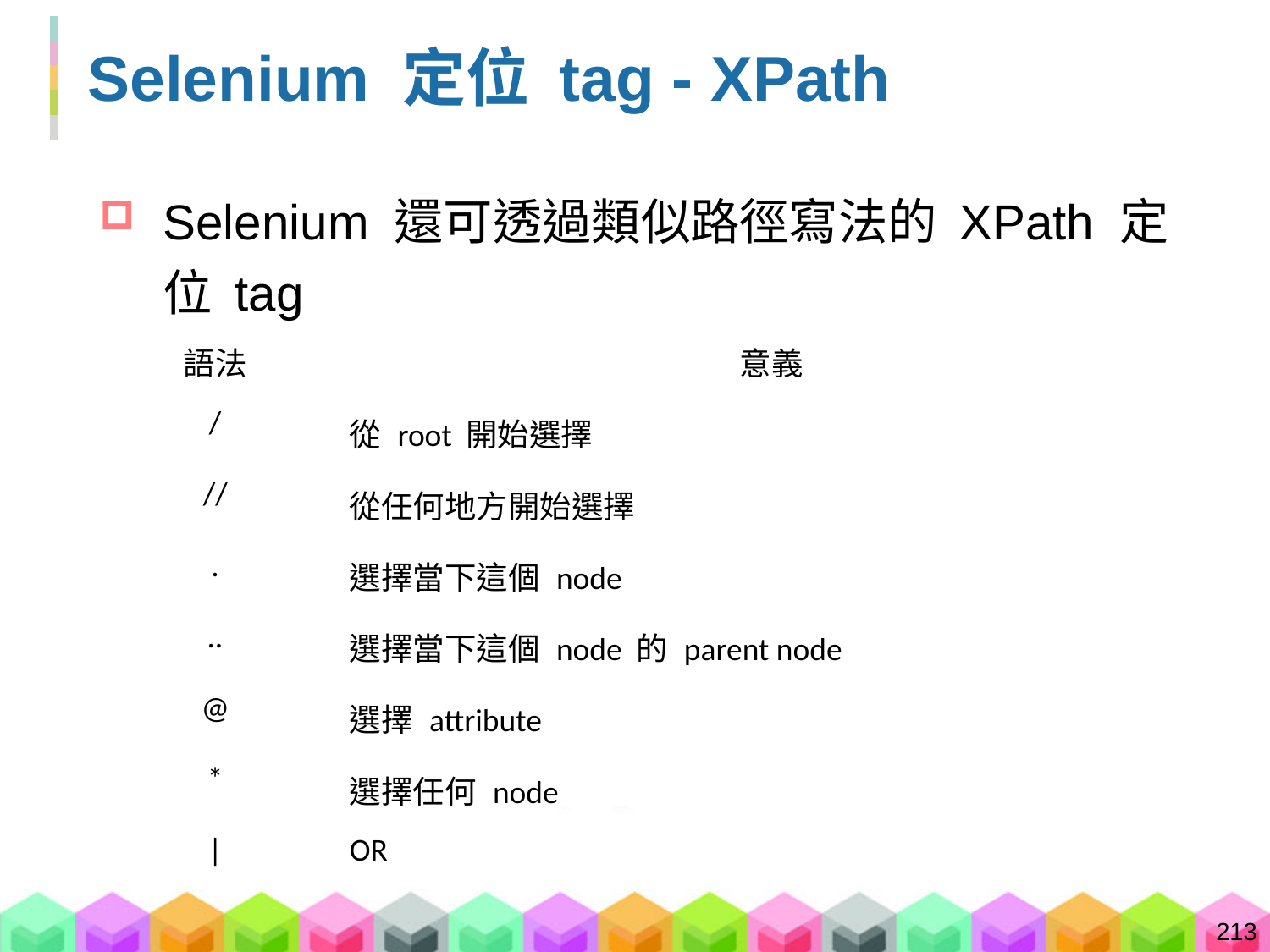

# Selenium 定位 tag - XPath
Selenium 還可透過類似路徑寫法的 XPath 定位 tag

| 語法 | 意義 |
| --- | --- |
| / | 從 root 開始選擇 |
| // | 從任何地方開始選擇 |
| . | 選擇當下這個 node |
| .. | 選擇當下這個 node 的 parent node |
| @ | 選擇 attribute |
| \* | 選擇任何 node |
| | | OR |
213